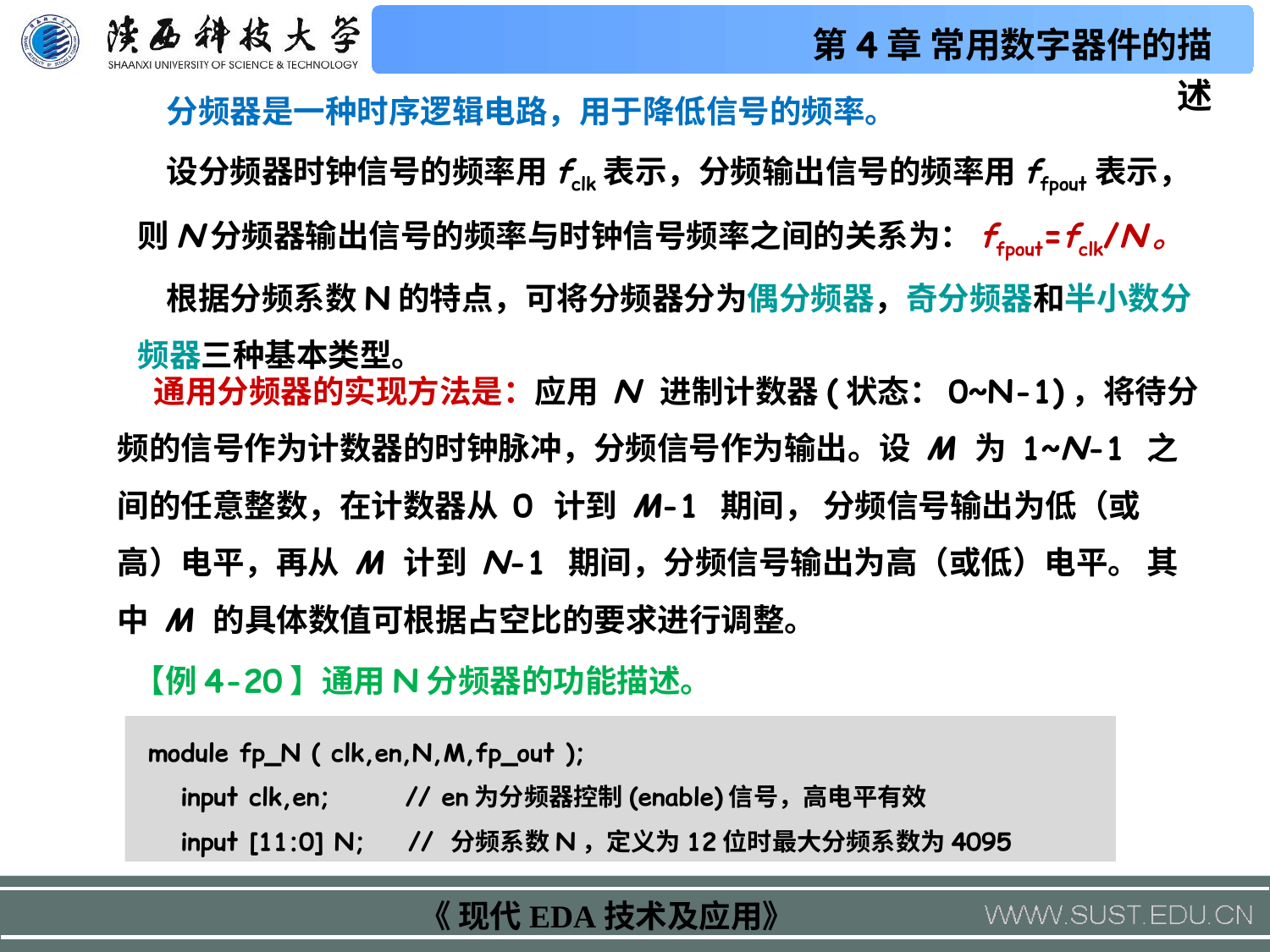

分频器是一种时序逻辑电路，用于降低信号的频率。
   设分频器时钟信号的频率用fclk表示，分频输出信号的频率用ffpout表示，则N分频器输出信号的频率与时钟信号频率之间的关系为：ffpout=fclk/N。
   根据分频系数N的特点，可将分频器分为偶分频器，奇分频器和半小数分频器三种基本类型。
    通用分频器的实现方法是：应用 N 进制计数器(状态：0~N-1)，将待分频的信号作为计数器的时钟脉冲，分频信号作为输出。设 M 为 1~N-1 之间的任意整数，在计数器从 0 计到 M-1 期间， 分频信号输出为低（或高）电平，再从 M 计到 N-1 期间，分频信号输出为高（或低）电平。 其中 M 的具体数值可根据占空比的要求进行调整。
【例4-20】通用N分频器的功能描述。
 module fp_N ( clk,en,N,M,fp_out );
    input clk,en;       // en为分频器控制(enable)信号，高电平有效
    input [11:0] N;    // 分频系数N，定义为12位时最大分频系数为4095